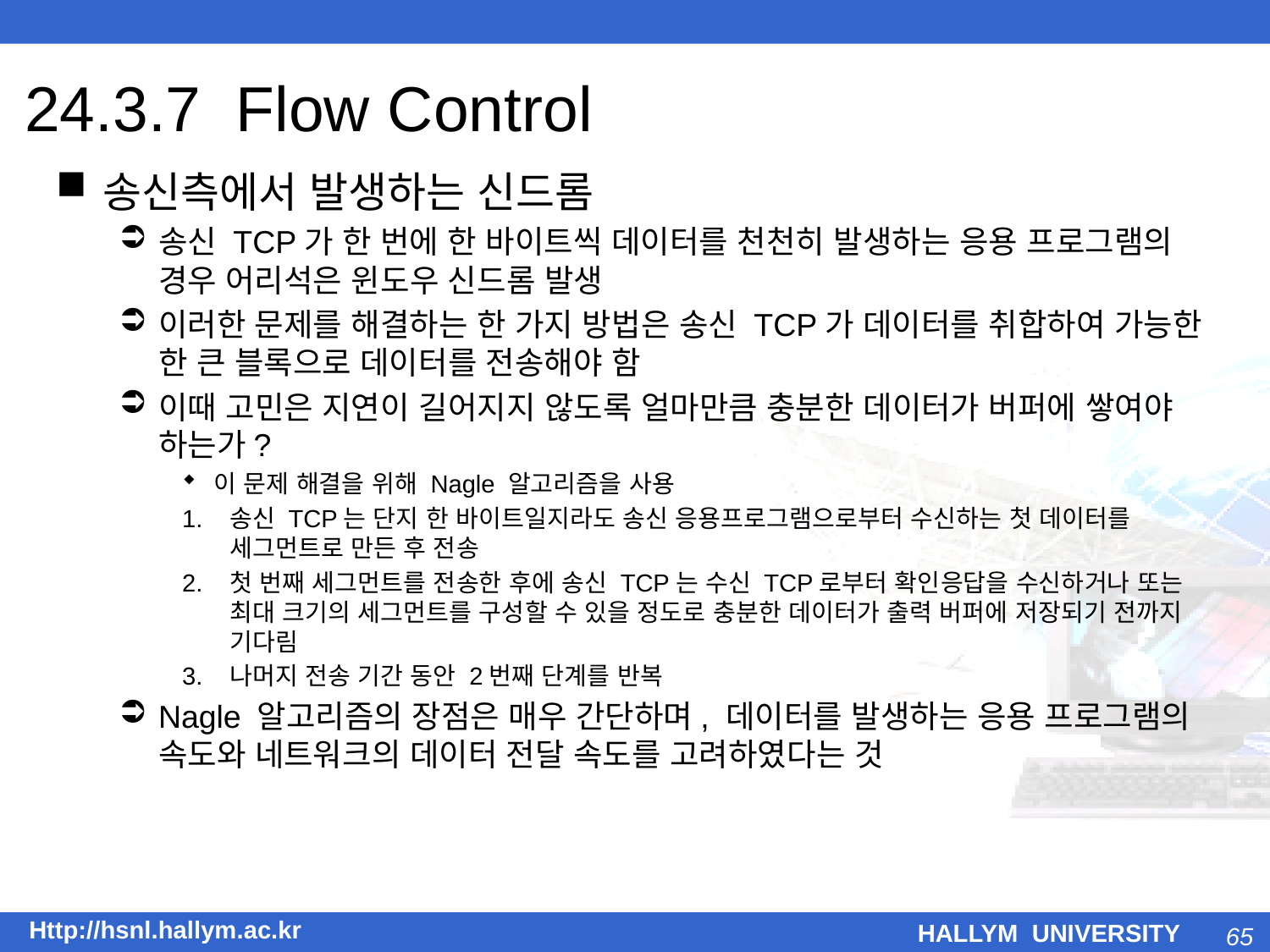

# 24.3.7  Flow Control
송신측에서 발생하는 신드롬
송신 TCP가 한 번에 한 바이트씩 데이터를 천천히 발생하는 응용 프로그램의 경우 어리석은 윈도우 신드롬 발생
이러한 문제를 해결하는 한 가지 방법은 송신 TCP가 데이터를 취합하여 가능한 한 큰 블록으로 데이터를 전송해야 함
이때 고민은 지연이 길어지지 않도록 얼마만큼 충분한 데이터가 버퍼에 쌓여야 하는가?
이 문제 해결을 위해 Nagle 알고리즘을 사용
송신 TCP는 단지 한 바이트일지라도 송신 응용프로그램으로부터 수신하는 첫 데이터를 세그먼트로 만든 후 전송
첫 번째 세그먼트를 전송한 후에 송신 TCP는 수신 TCP로부터 확인응답을 수신하거나 또는 최대 크기의 세그먼트를 구성할 수 있을 정도로 충분한 데이터가 출력 버퍼에 저장되기 전까지 기다림
나머지 전송 기간 동안 2번째 단계를 반복
Nagle 알고리즘의 장점은 매우 간단하며, 데이터를 발생하는 응용 프로그램의 속도와 네트워크의 데이터 전달 속도를 고려하였다는 것
65